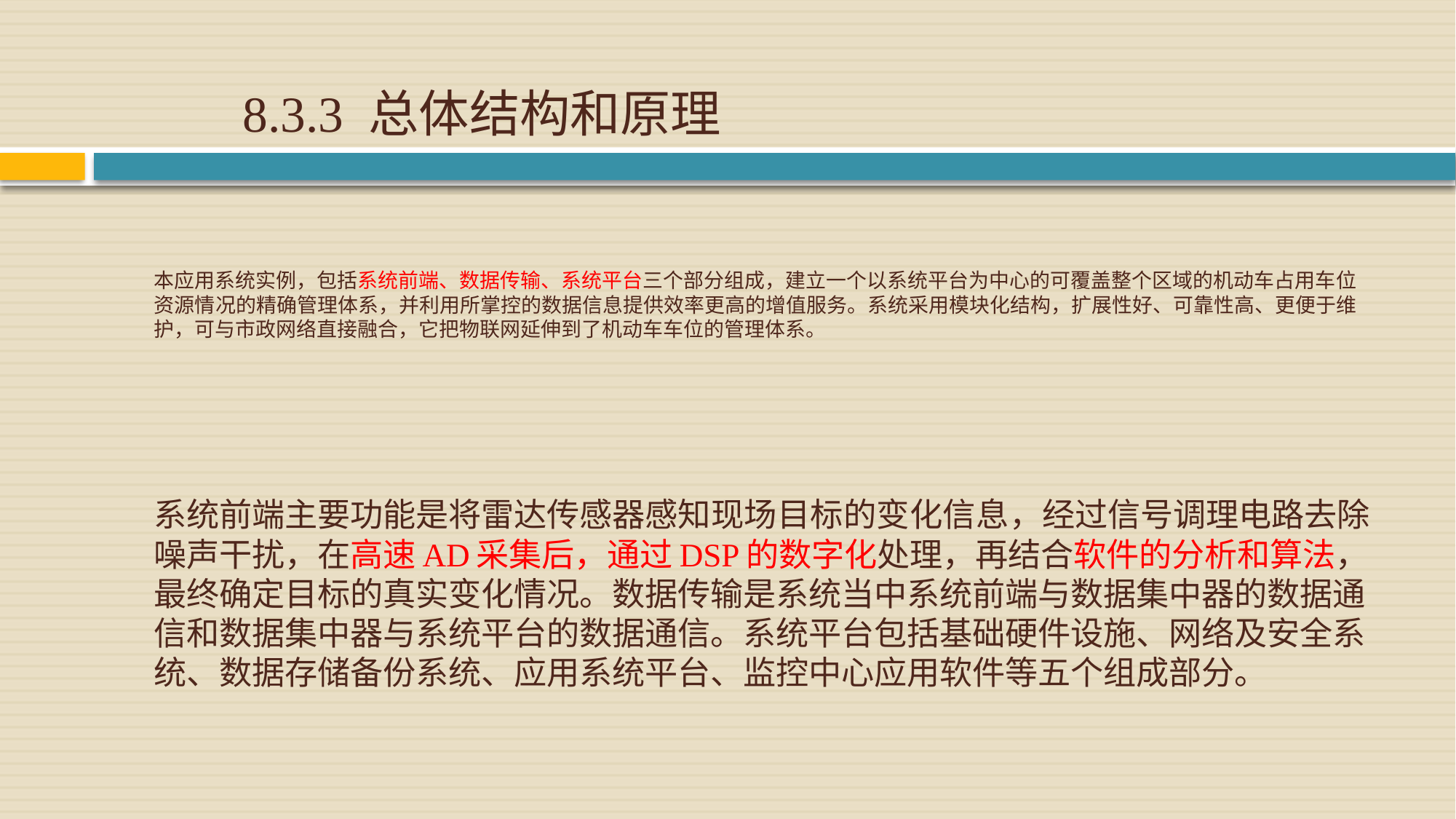

8.3.3 总体结构和原理
# 本应用系统实例，包括系统前端、数据传输、系统平台三个部分组成，建立一个以系统平台为中心的可覆盖整个区域的机动车占用车位资源情况的精确管理体系，并利用所掌控的数据信息提供效率更高的增值服务。系统采用模块化结构，扩展性好、可靠性高、更便于维护，可与市政网络直接融合，它把物联网延伸到了机动车车位的管理体系。

系统前端主要功能是将雷达传感器感知现场目标的变化信息，经过信号调理电路去除噪声干扰，在高速AD采集后，通过DSP的数字化处理，再结合软件的分析和算法，最终确定目标的真实变化情况。数据传输是系统当中系统前端与数据集中器的数据通信和数据集中器与系统平台的数据通信。系统平台包括基础硬件设施、网络及安全系统、数据存储备份系统、应用系统平台、监控中心应用软件等五个组成部分。